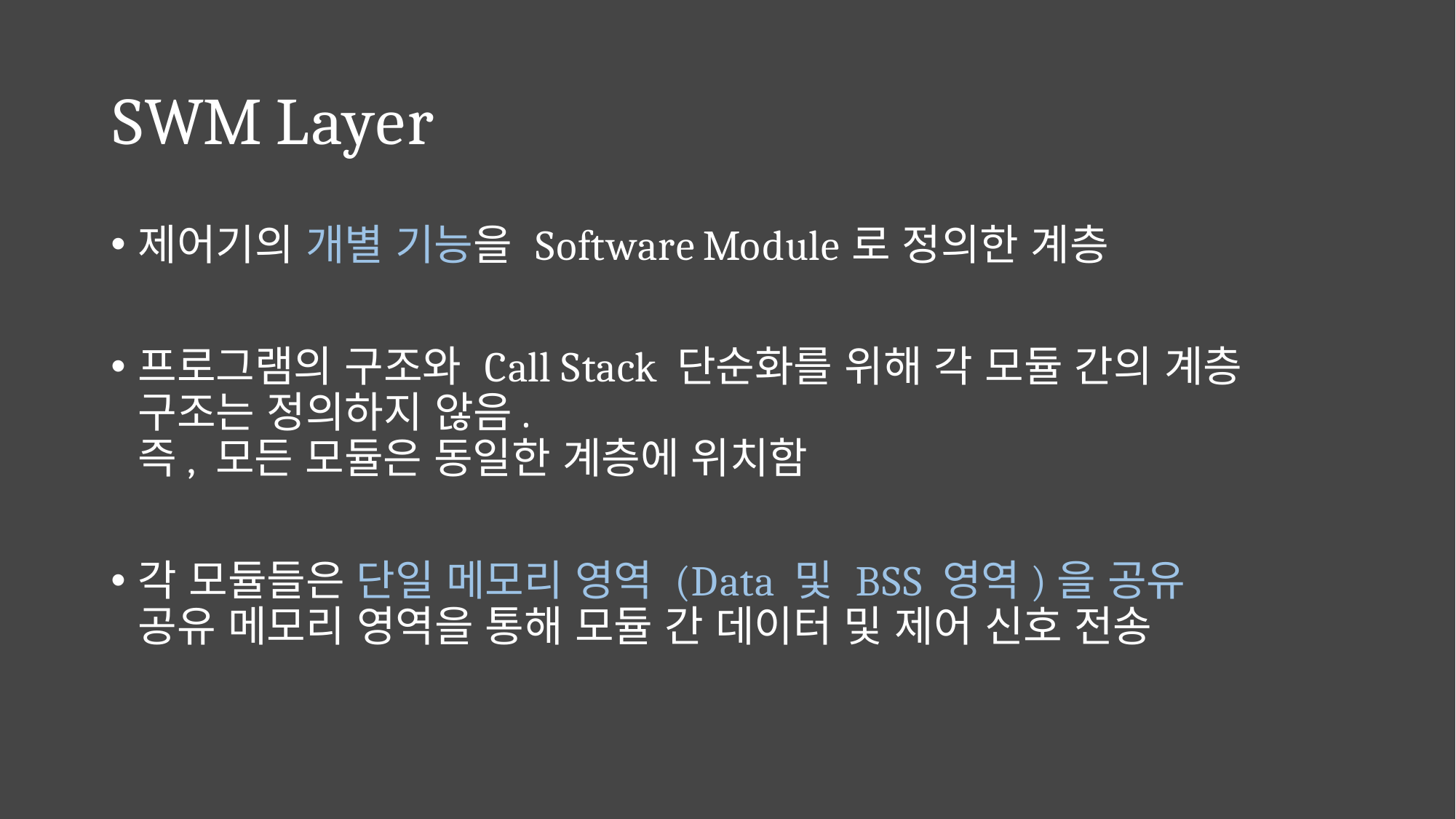

# SWM Layer
제어기의 개별 기능을 Software Module로 정의한 계층

프로그램의 구조와 Call Stack 단순화를 위해 각 모듈 간의 계층 구조는 정의하지 않음.
즉, 모든 모듈은 동일한 계층에 위치함

각 모듈들은 단일 메모리 영역 (Data 및 BSS 영역)을 공유
공유 메모리 영역을 통해 모듈 간 데이터 및 제어 신호 전송